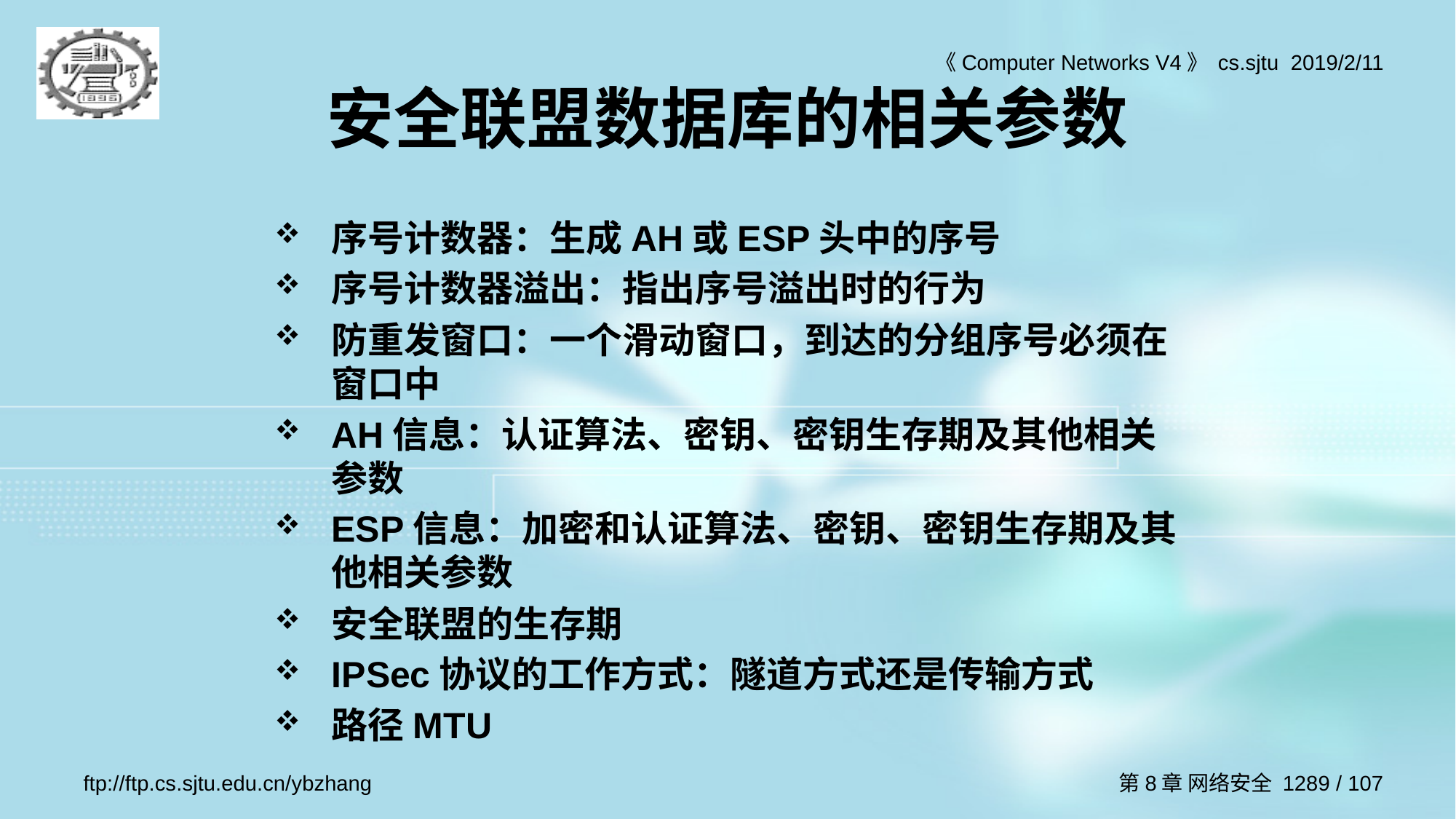

# 安全联盟数据库的相关参数
序号计数器：生成AH或ESP头中的序号
序号计数器溢出：指出序号溢出时的行为
防重发窗口：一个滑动窗口，到达的分组序号必须在窗口中
AH信息：认证算法、密钥、密钥生存期及其他相关参数
ESP信息：加密和认证算法、密钥、密钥生存期及其他相关参数
安全联盟的生存期
IPSec协议的工作方式：隧道方式还是传输方式
路径MTU